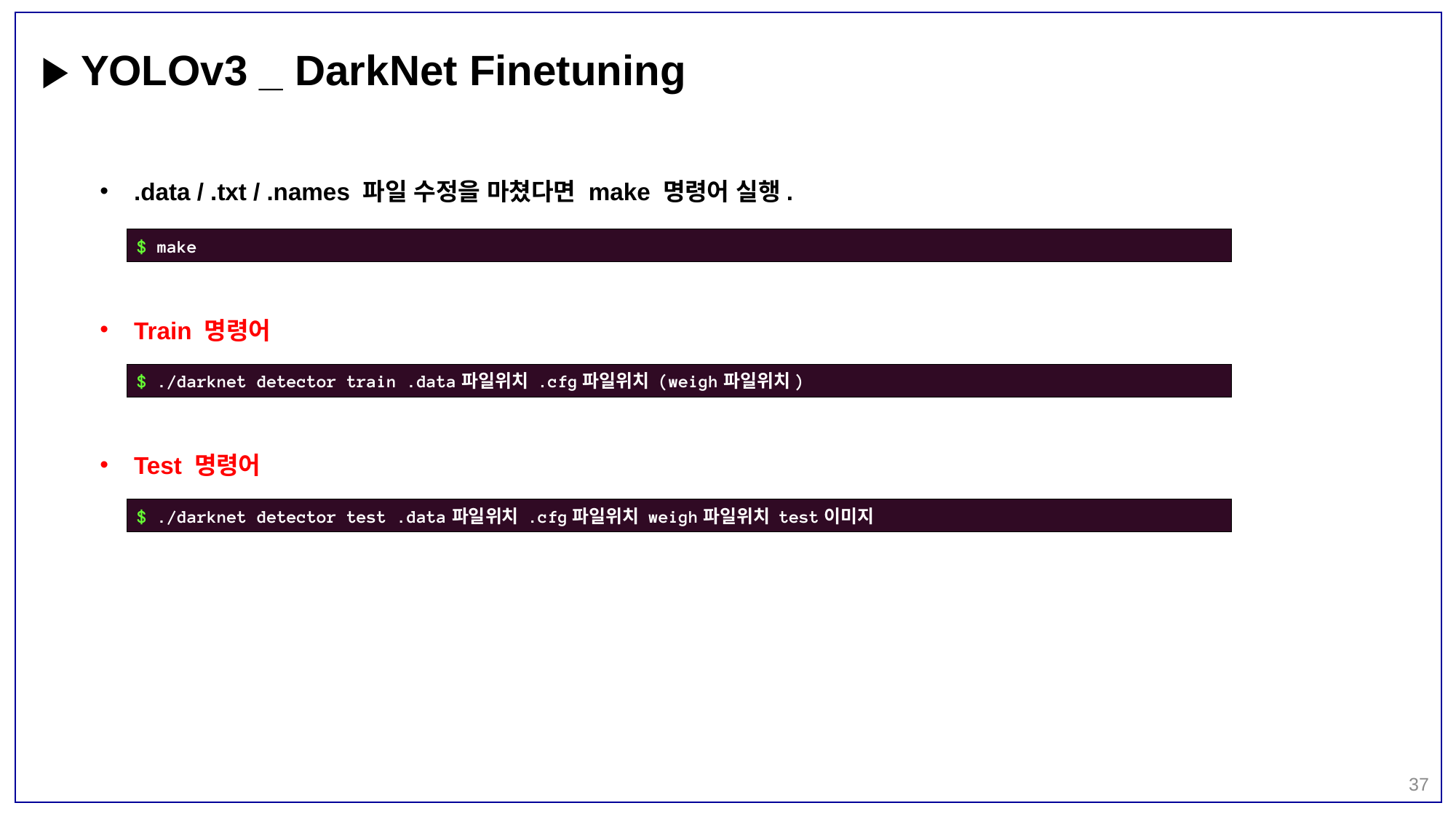

▶ YOLOv3 _ DarkNet Finetuning
.data / .txt / .names 파일 수정을 마쳤다면 make 명령어 실행.
$ make
Train 명령어
$ ./darknet detector train .data파일위치 .cfg파일위치 (weigh파일위치)
Test 명령어
$ ./darknet detector test .data파일위치 .cfg파일위치 weigh파일위치 test이미지
37